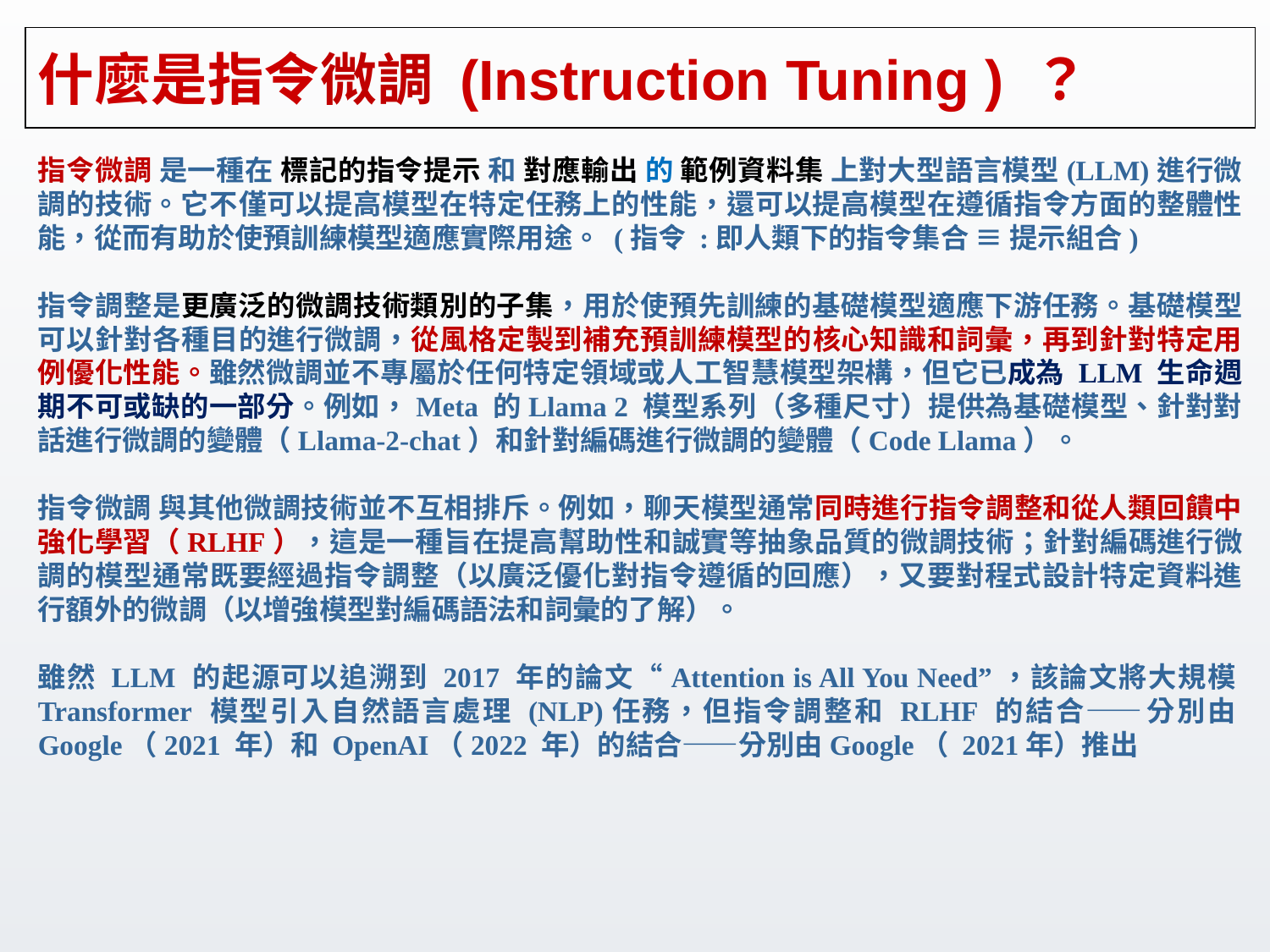

# 什麼是指令微調 (Instruction Tuning ) ？
指令微調 是一種在 標記的指令提示 和 對應輸出 的 範例資料集 上對大型語言模型(LLM)進行微調的技術。它不僅可以提高模型在特定任務上的性能，還可以提高模型在遵循指令方面的整體性能，從而有助於使預訓練模型適應實際用途。 (指令 :即人類下的指令集合 ≡ 提示組合)

指令調整是更廣泛的微調技術類別的子集，用於使預先訓練的基礎模型適應下游任務。基礎模型可以針對各種目的進行微調，從風格定製到補充預訓練模型的核心知識和詞彙，再到針對特定用例優化性能。雖然微調並不專屬於任何特定領域或人工智慧模型架構，但它已成為 LLM 生命週期不可或缺的一部分。例如，Meta 的Llama 2 模型系列（多種尺寸）提供為基礎模型、針對對話進行微調的變體（Llama-2-chat）和針對編碼進行微調的變體（Code Llama）。

指令微調 與其他微調技術並不互相排斥。例如，聊天模型通常同時進行指令調整和從人類回饋中強化學習（RLHF），這是一種旨在提高幫助性和誠實等抽象品質的微調技術；針對編碼進行微調的模型通常既要經過指令調整（以廣泛優化對指令遵循的回應），又要對程式設計特定資料進行額外的微調（以增強模型對編碼語法和詞彙的了解）。

雖然 LLM 的起源可以追溯到 2017 年的論文“Attention is All You Need”，該論文將大規模Transformer 模型引入自然語言處理 (NLP)任務，但指令調整和 RLHF 的結合——分別由Google（2021 年）和 OpenAI（2022 年）的結合——分別由Google（ 2021年）推出